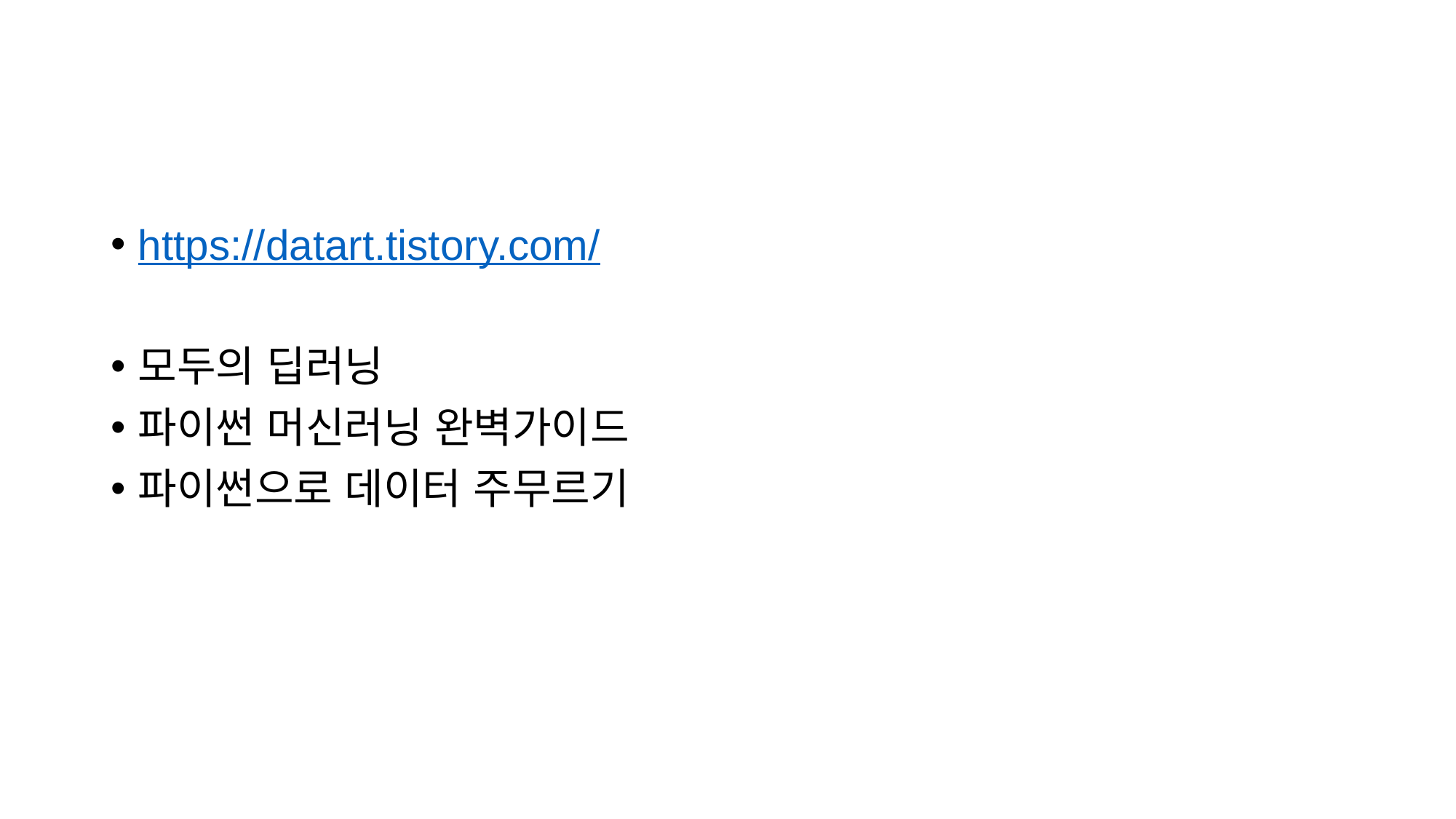

#
https://datart.tistory.com/

모두의 딥러닝
파이썬 머신러닝 완벽가이드
파이썬으로 데이터 주무르기